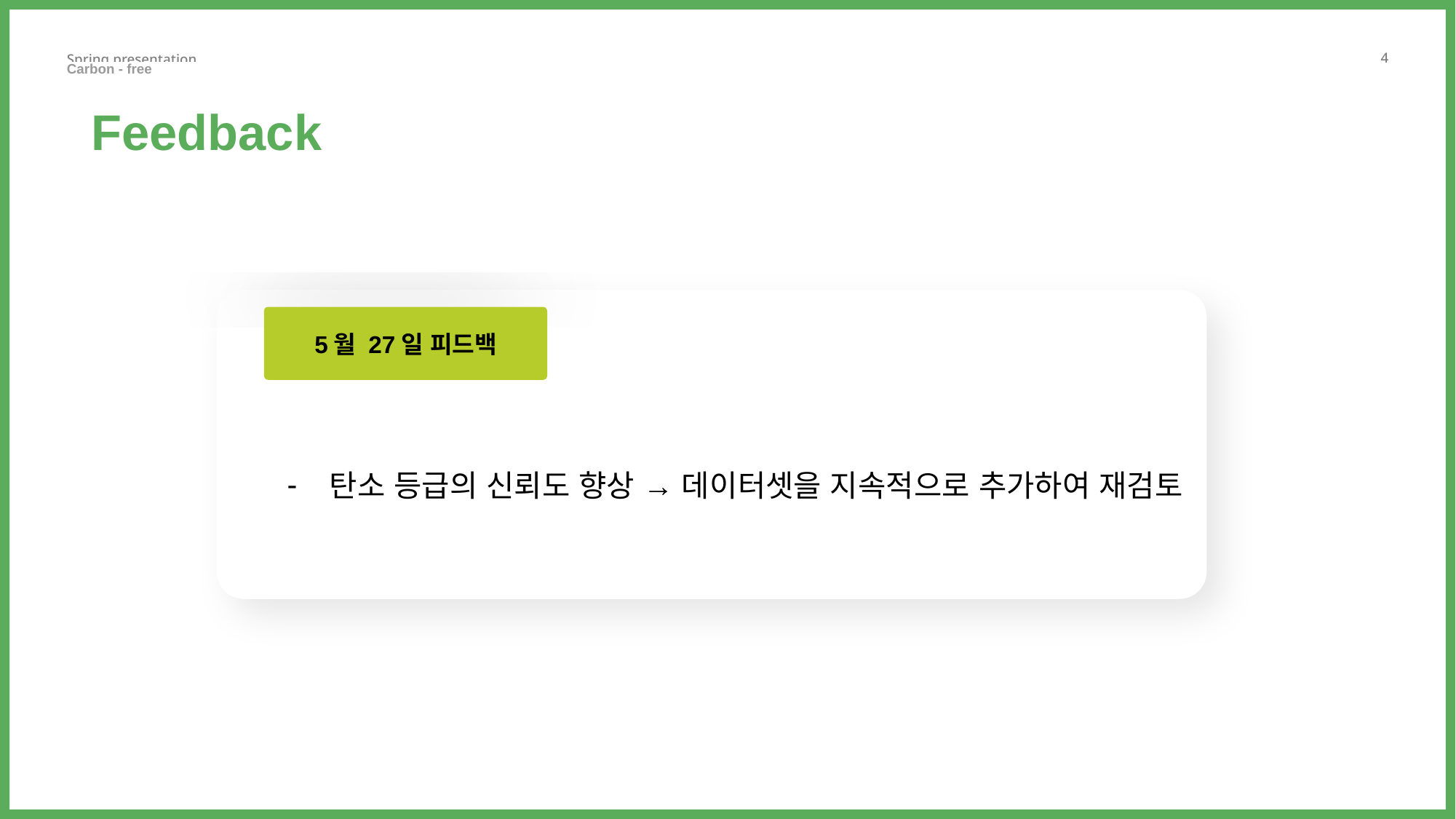

Carbon - free             ㅤ ㅤ

Feedback

5월 27일 피드백

탄소 등급의 신뢰도 향상 → 데이터셋을 지속적으로 추가하여 재검토